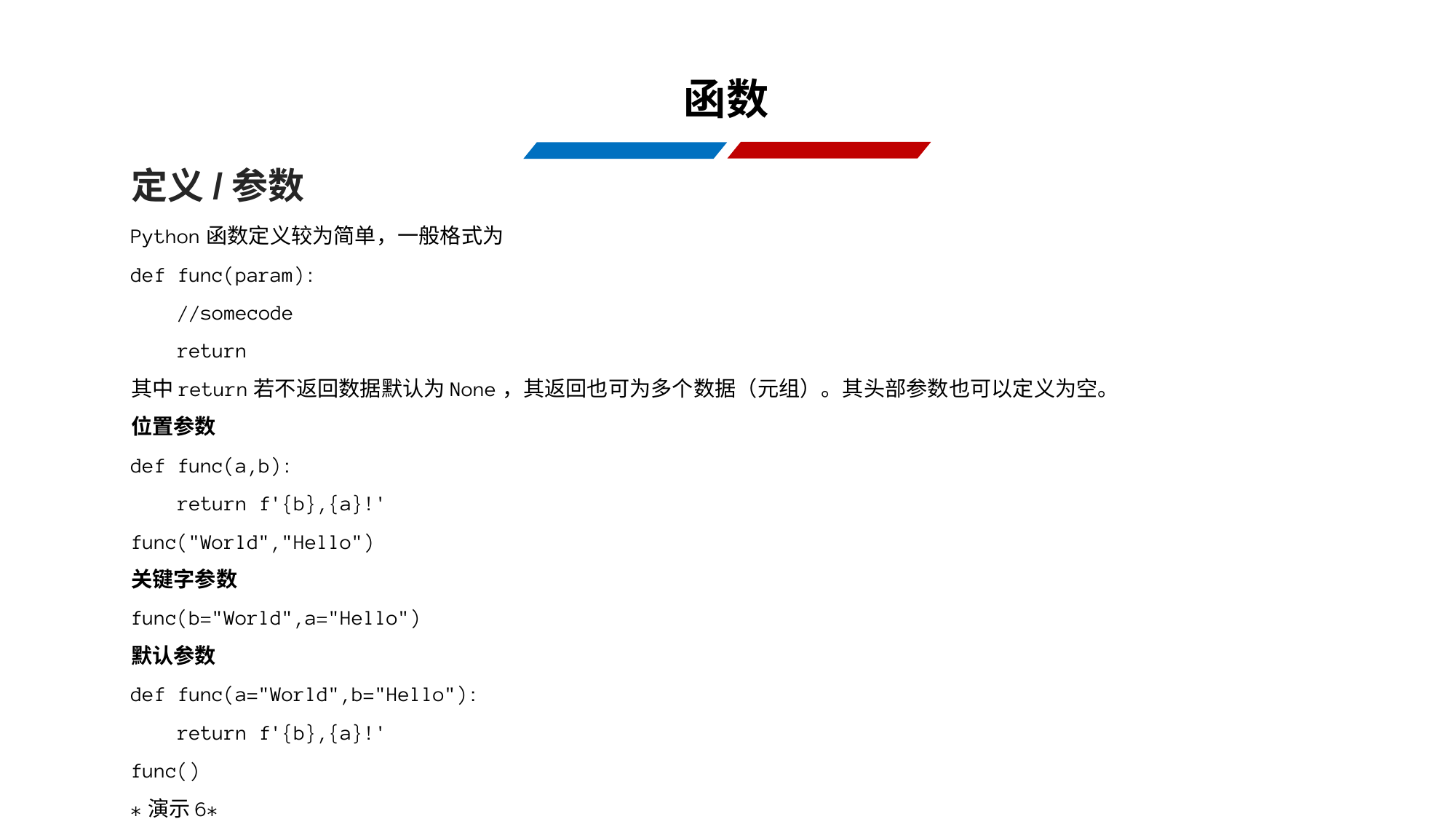

函数

定义/参数
Python函数定义较为简单，一般格式为
def func(param):
    //somecode
    return
其中return若不返回数据默认为None，其返回也可为多个数据（元组）。其头部参数也可以定义为空。
位置参数
def func(a,b):
    return f'{b},{a}!'
func("World","Hello")
关键字参数
func(b="World",a="Hello")
默认参数
def func(a="World",b="Hello"):
    return f'{b},{a}!'
func()
*演示6*